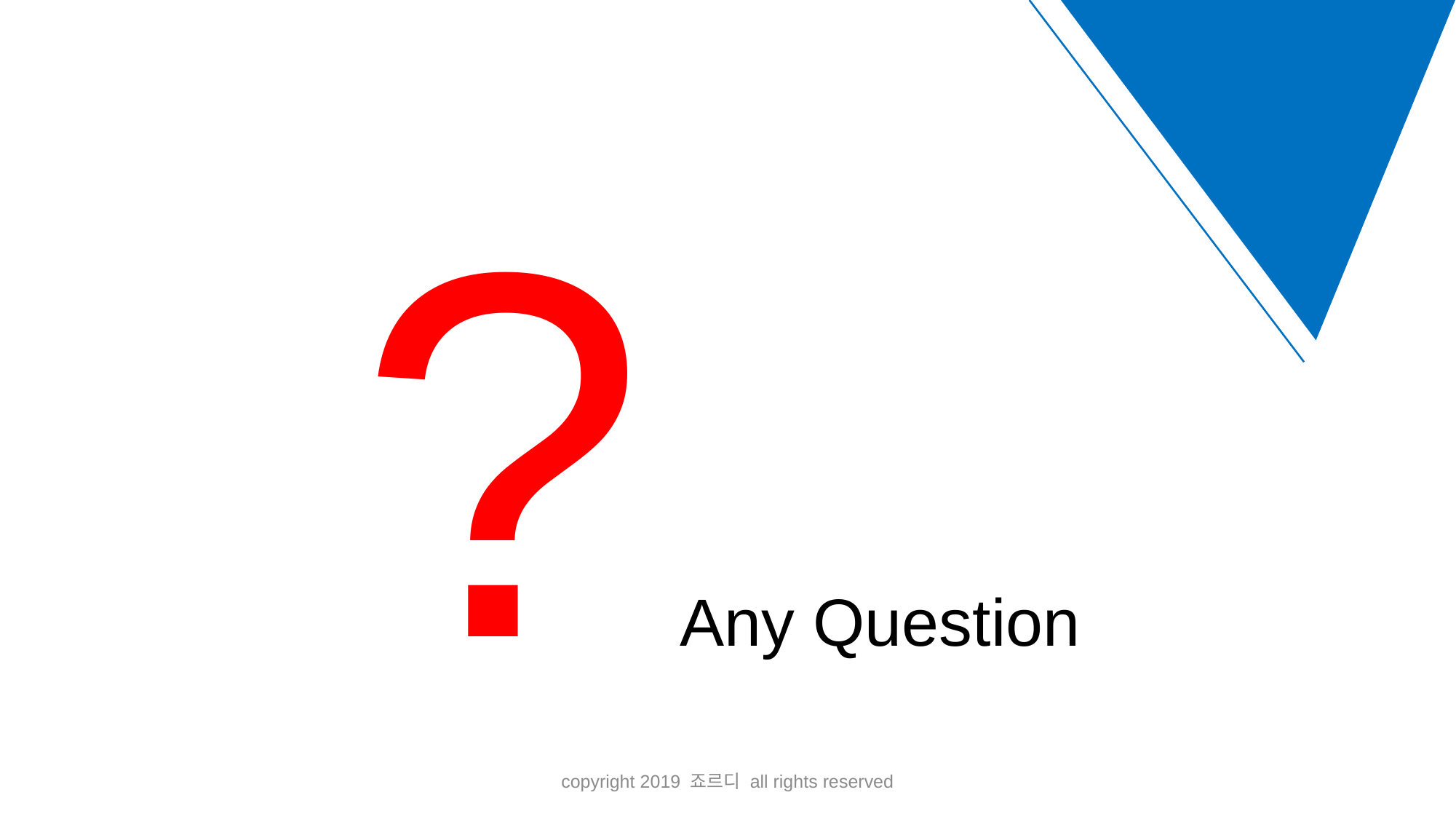

?
Any Question
copyright 2019 죠르디 all rights reserved